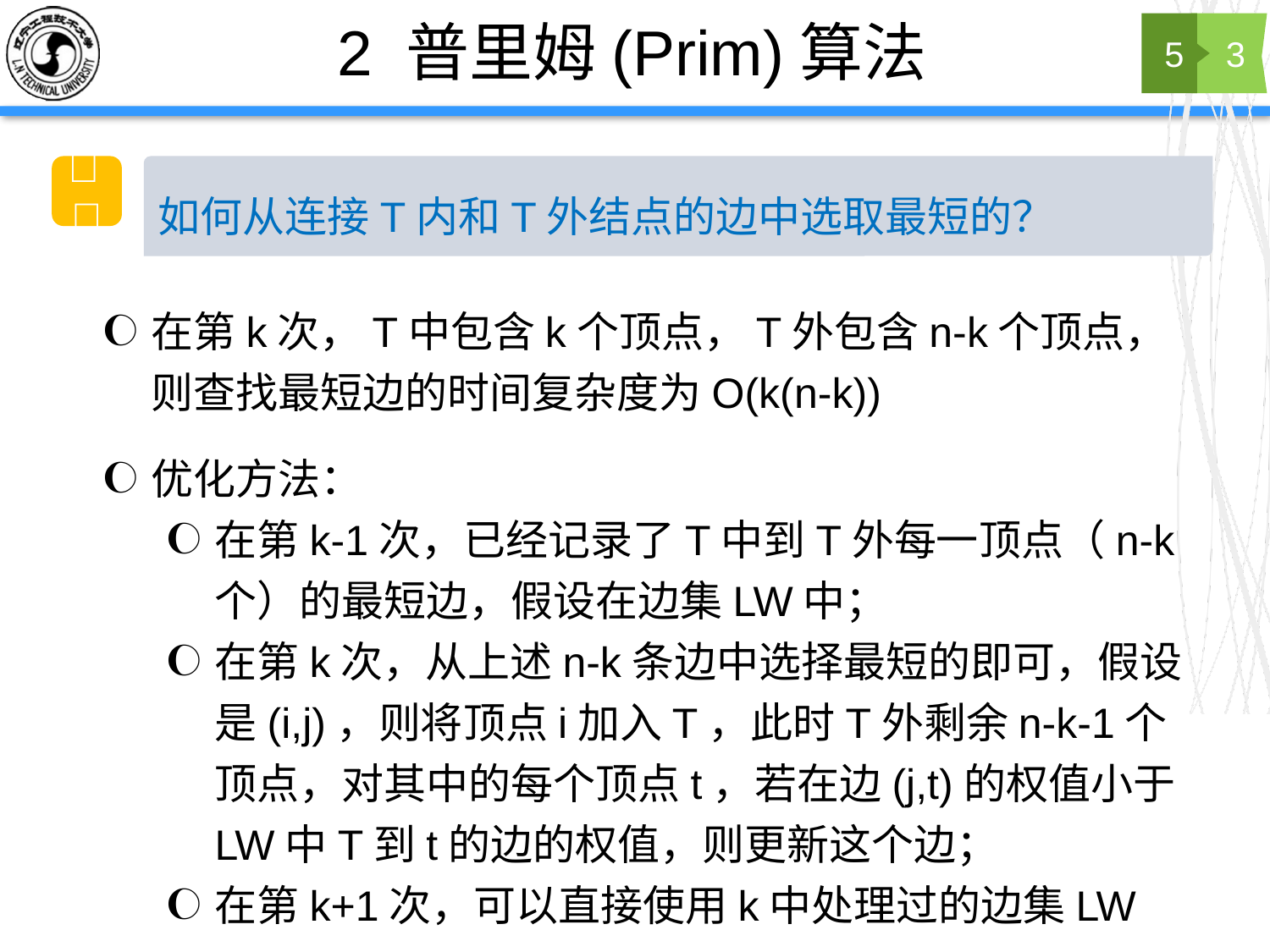

# 2 普里姆(Prim)算法
5
3
💭
如何从连接T内和T外结点的边中选取最短的？
在第k次，T中包含k个顶点，T外包含n-k个顶点，则查找最短边的时间复杂度为O(k(n-k))
优化方法：
在第k-1次，已经记录了T中到T外每一顶点（n-k个）的最短边，假设在边集LW中；
在第k次，从上述n-k条边中选择最短的即可，假设是(i,j)，则将顶点i加入T，此时T外剩余n-k-1个顶点，对其中的每个顶点t，若在边(j,t)的权值小于LW中T到t的边的权值，则更新这个边；
在第k+1次，可以直接使用k中处理过的边集LW